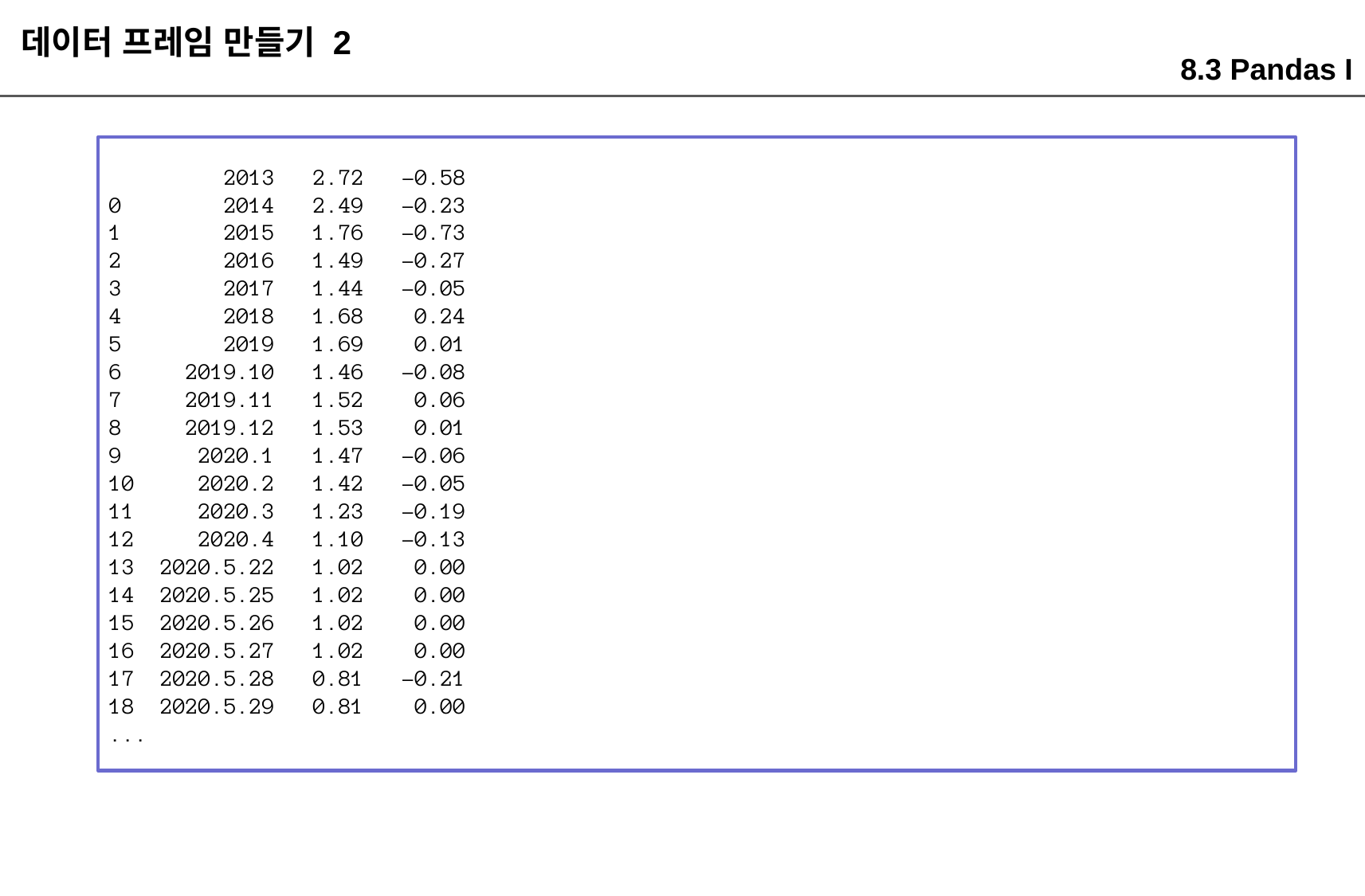

데이터 프레임 만들기 2
8.3 Pandas I
         2013   2.72   -0.58
0        2014   2.49   -0.23
1        2015   1.76   -0.73
2        2016   1.49   -0.27
3        2017   1.44   -0.05
4        2018   1.68    0.24
5        2019   1.69    0.01
6     2019.10   1.46   -0.08
7     2019.11   1.52    0.06
8     2019.12   1.53    0.01
9      2020.1   1.47   -0.06
10     2020.2   1.42   -0.05
11     2020.3   1.23   -0.19
12     2020.4   1.10   -0.13
13  2020.5.22   1.02    0.00
14  2020.5.25   1.02    0.00
15  2020.5.26   1.02    0.00
16  2020.5.27   1.02    0.00
17  2020.5.28   0.81   -0.21
18  2020.5.29   0.81    0.00
...